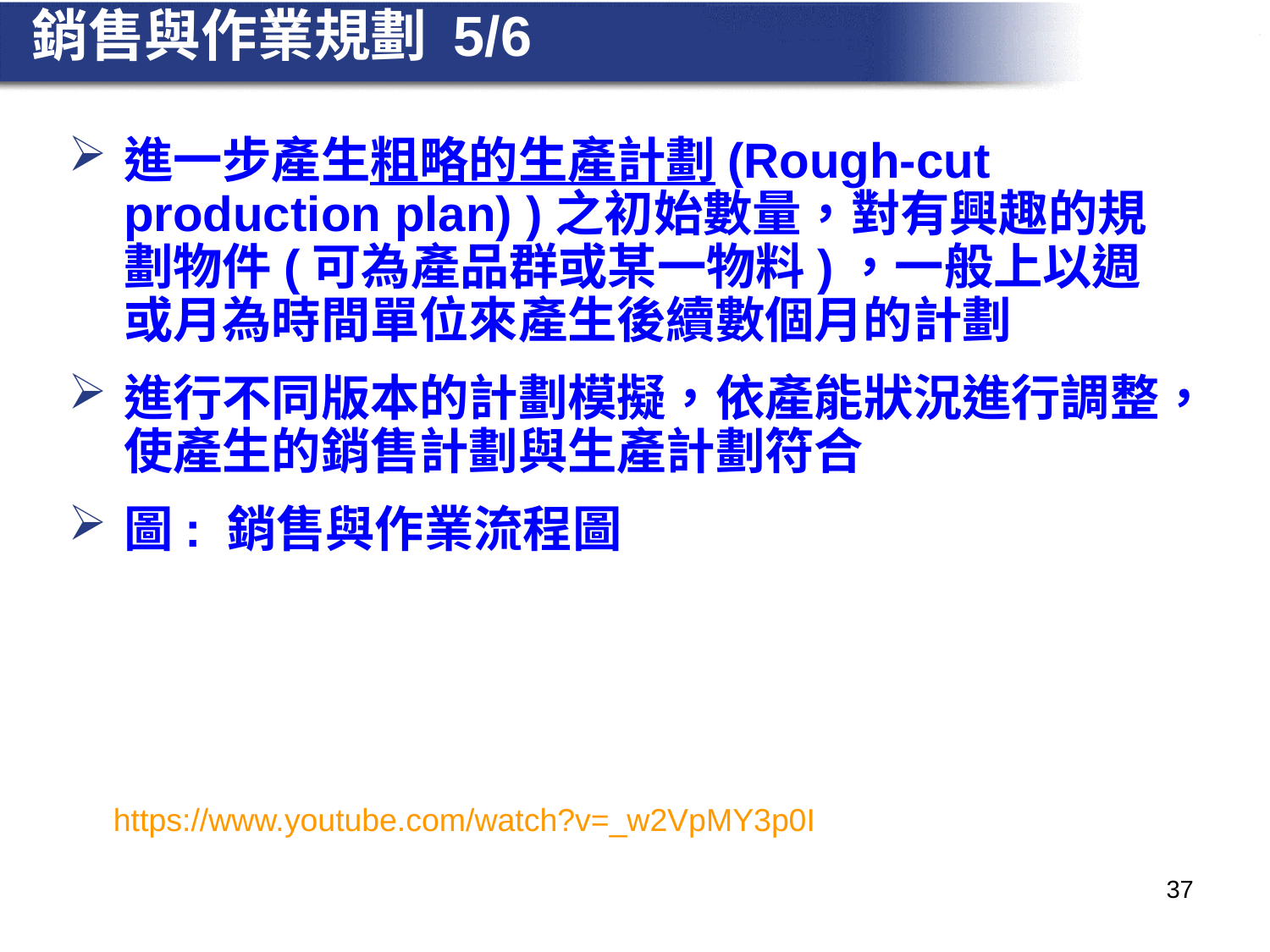

# 銷售與作業規劃 5/6
進一步產生粗略的生產計劃(Rough-cut production plan) )之初始數量，對有興趣的規劃物件(可為產品群或某一物料)，一般上以週或月為時間單位來產生後續數個月的計劃
進行不同版本的計劃模擬，依產能狀況進行調整，使產生的銷售計劃與生產計劃符合
圖: 銷售與作業流程圖
https://www.youtube.com/watch?v=_w2VpMY3p0I
37